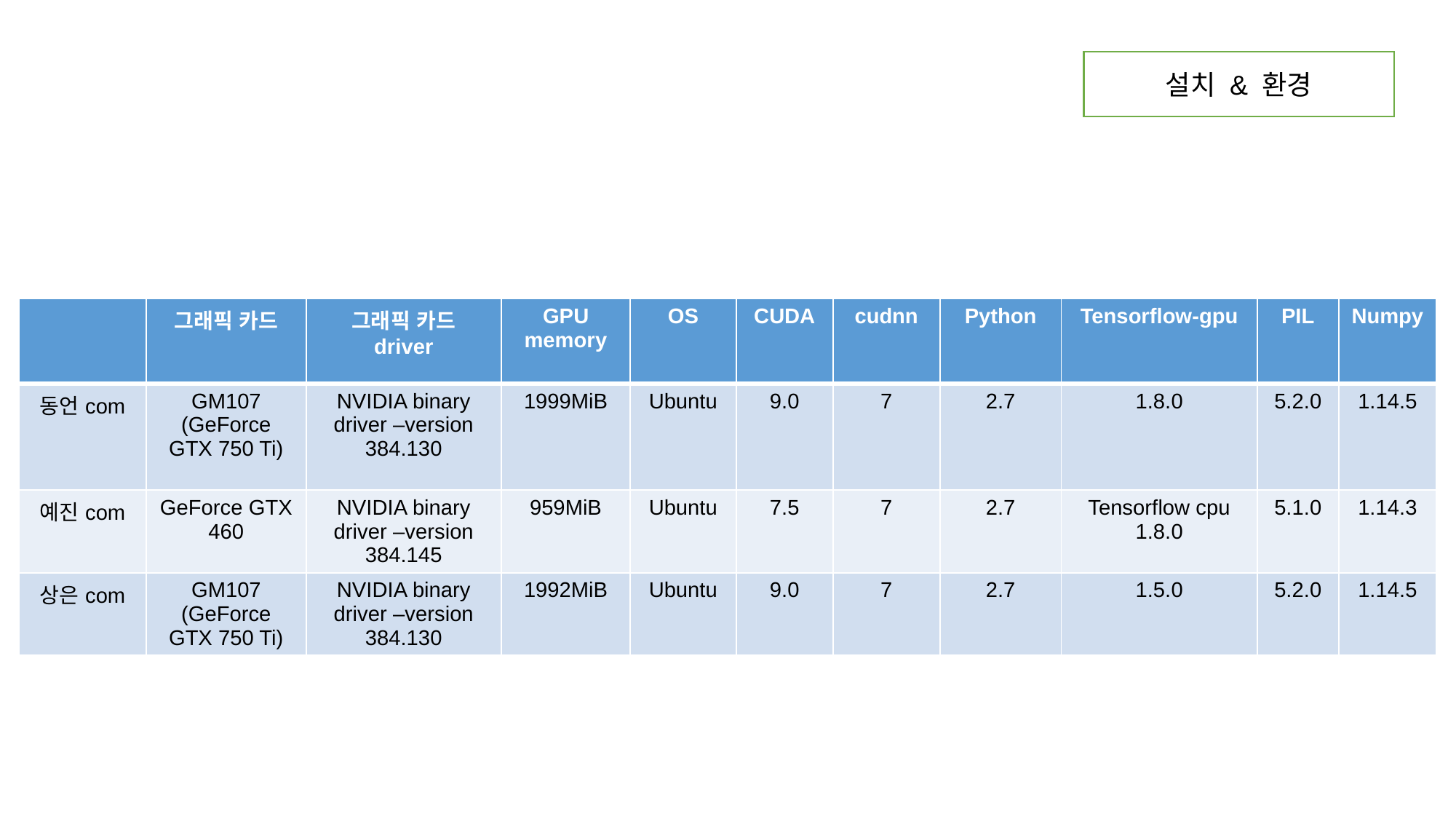

설치 & 환경
|  | 그래픽 카드 | 그래픽 카드 driver | GPU memory | OS | CUDA | cudnn | Python | Tensorflow-gpu | PIL | Numpy |
| --- | --- | --- | --- | --- | --- | --- | --- | --- | --- | --- |
| 동언com | GM107 (GeForce GTX 750 Ti) | NVIDIA binary driver –version 384.130 | 1999MiB | Ubuntu | 9.0 | 7 | 2.7 | 1.8.0 | 5.2.0 | 1.14.5 |
| 예진com | GeForce GTX 460 | NVIDIA binary driver –version 384.145 | 959MiB | Ubuntu | 7.5 | 7 | 2.7 | Tensorflow cpu 1.8.0 | 5.1.0 | 1.14.3 |
| 상은com | GM107 (GeForce GTX 750 Ti) | NVIDIA binary driver –version 384.130 | 1992MiB | Ubuntu | 9.0 | 7 | 2.7 | 1.5.0 | 5.2.0 | 1.14.5 |